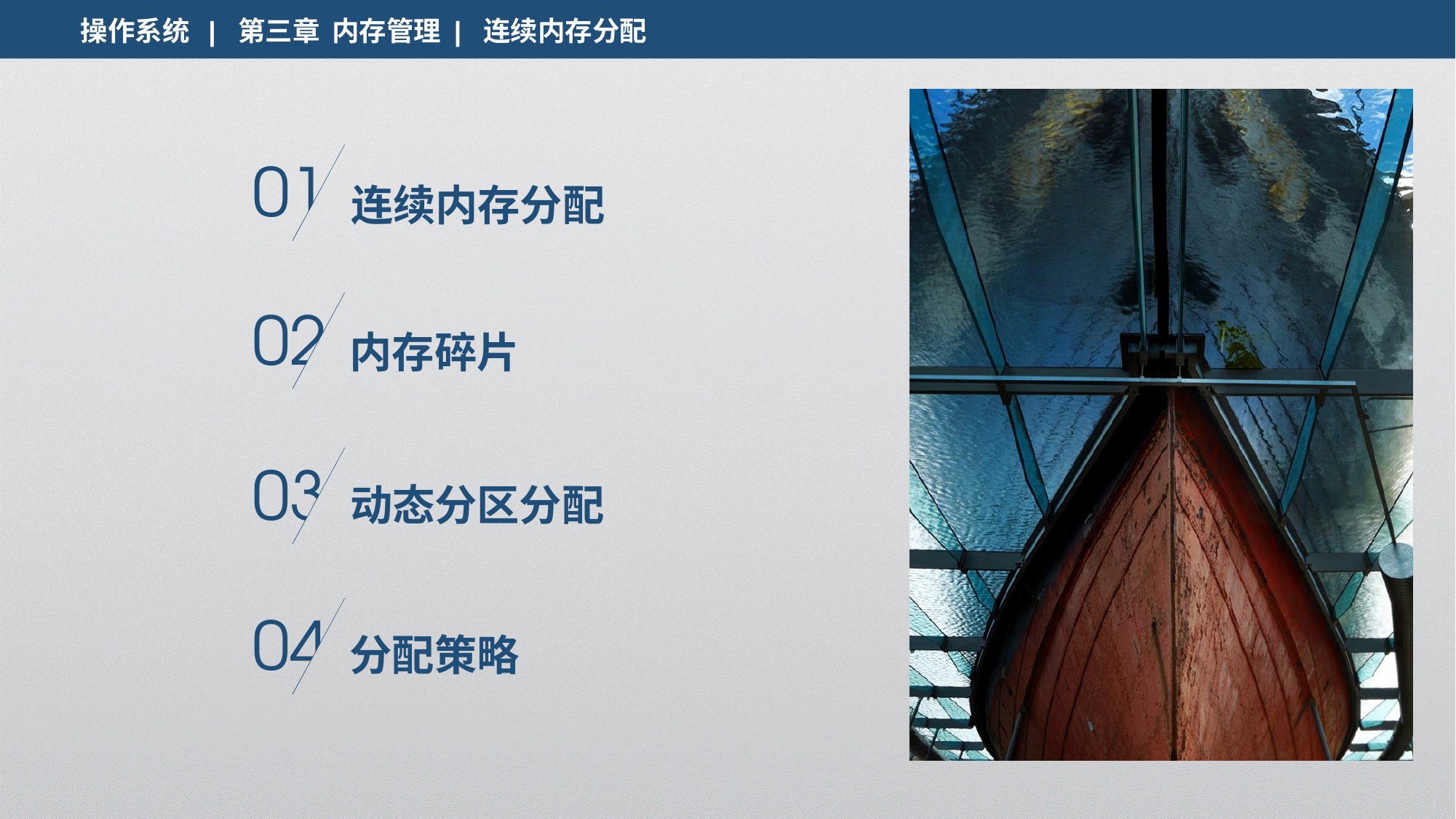

操作系统  |  第三章  内存管理 |  连续内存分配

01
连续内存分配

02
内存碎片

03
动态分区分配

04
分配策略